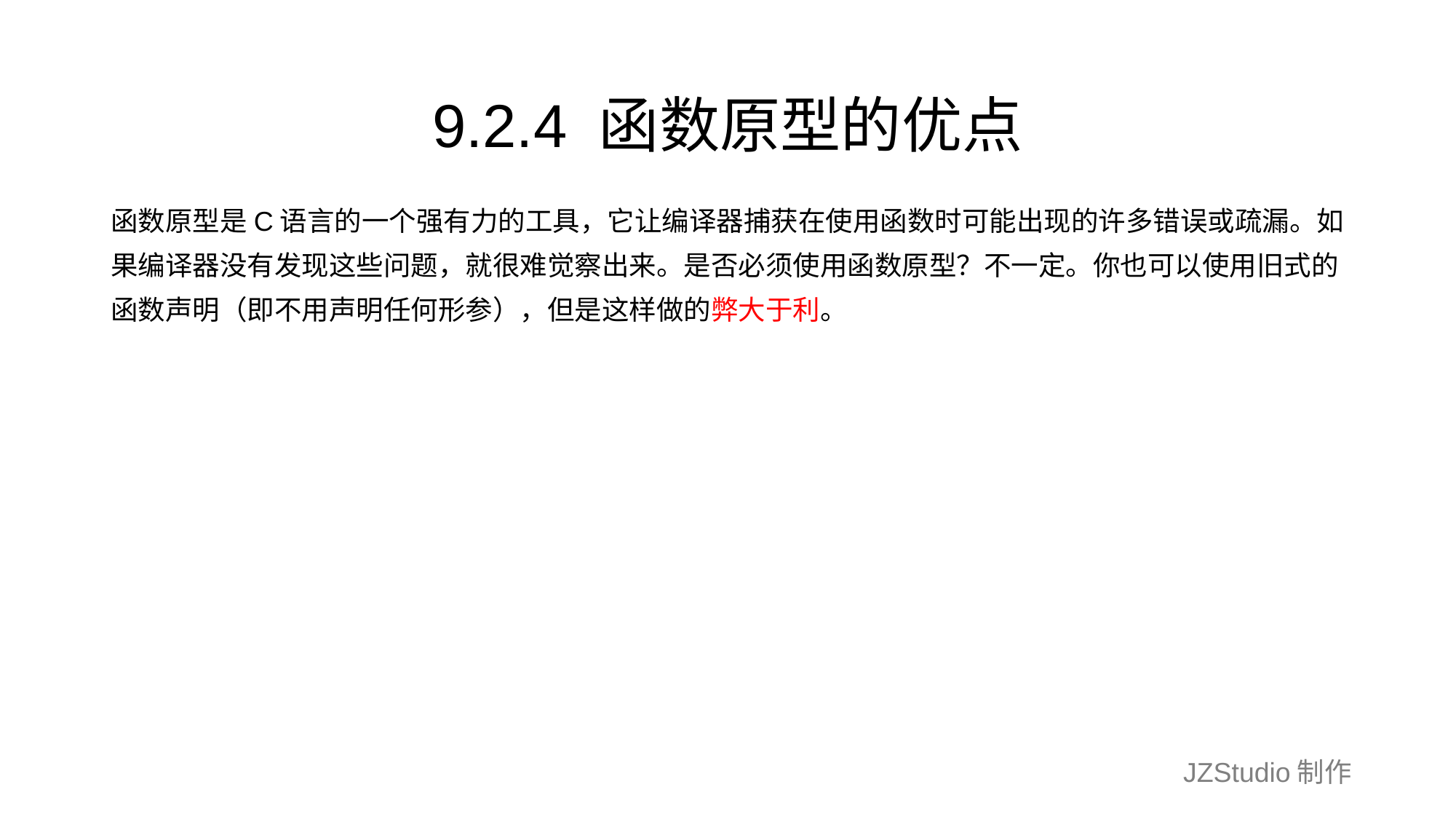

# 9.2.4 函数原型的优点
函数原型是C语言的一个强有力的工具，它让编译器捕获在使用函数时可能出现的许多错误或疏漏。如
果编译器没有发现这些问题，就很难觉察出来。是否必须使用函数原型？不一定。你也可以使用旧式的
函数声明（即不用声明任何形参），但是这样做的弊大于利。